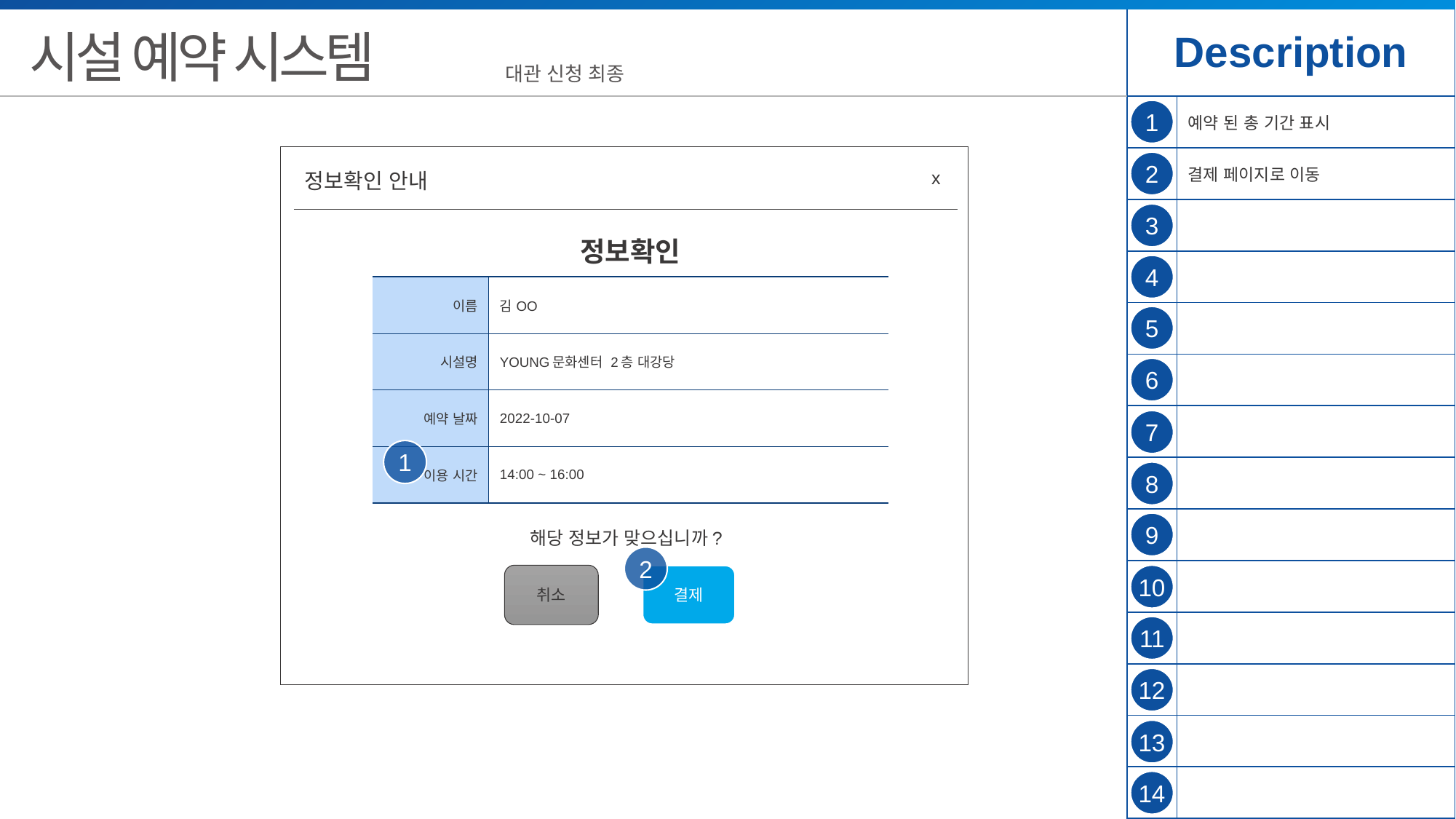

| Description |  |
| --- | --- |
|  | 예약 된 총 기간 표시 |
|  | 결제 페이지로 이동 |
|  |  |
|  |  |
|  |  |
|  |  |
|  |  |
|  |  |
|  |  |
|  |  |
|  |  |
|  |  |
|  |  |
|  |  |
시설 예약 시스템
대관 신청 최종
1

2
x
정보확인 안내
3
정보확인
4
| 이름 | 김OO |
| --- | --- |
| 시설명 | YOUNG문화센터 2층 대강당 |
| 예약 날짜 | 2022-10-07 |
| 이용 시간 | 14:00 ~ 16:00 |
5
6
7
1
8
9
해당 정보가 맞으십니까?
2
취소
결제
10
11
12
13
14